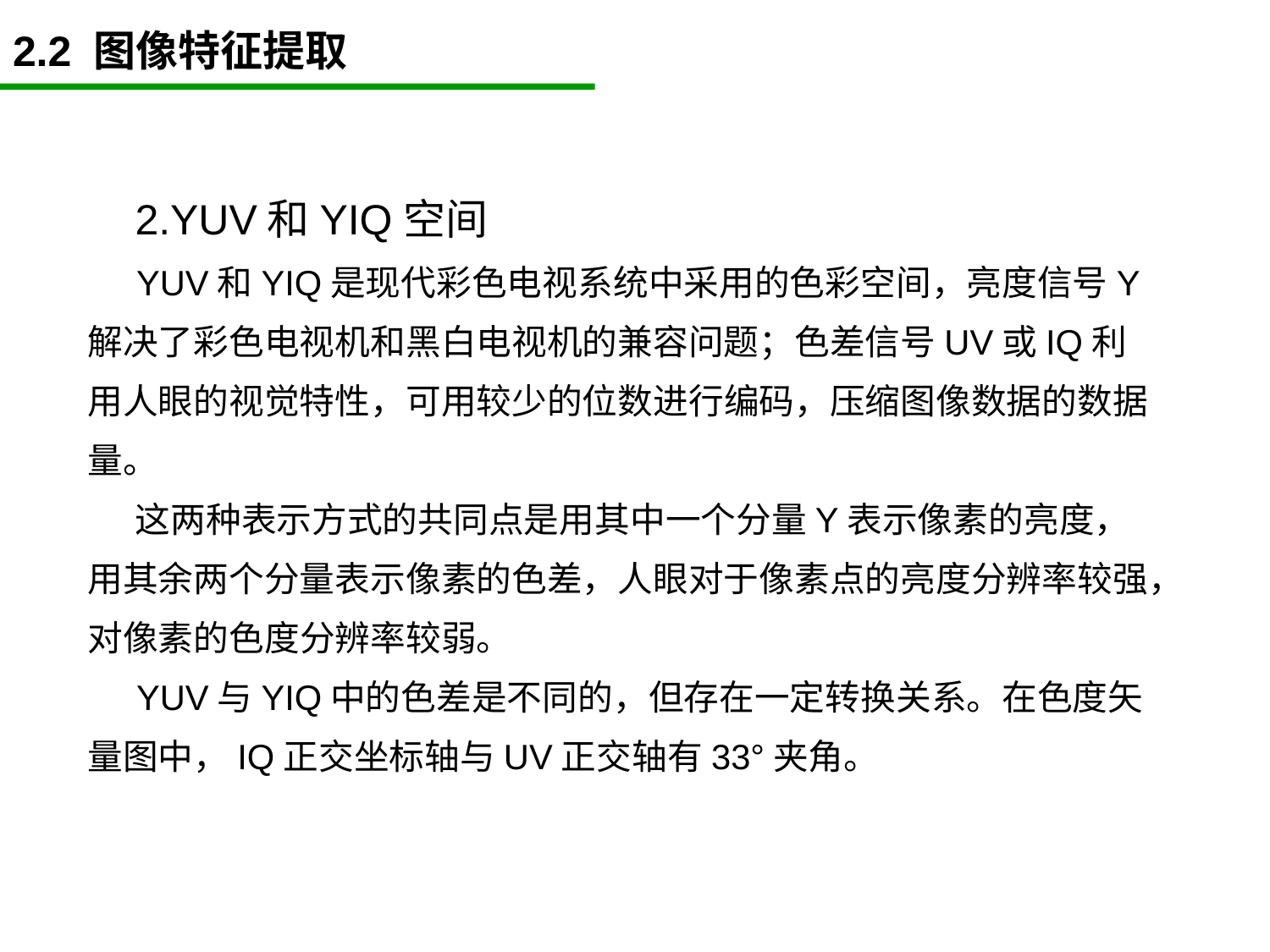

# 2.2 图像特征提取
    2.YUV和YIQ空间
     YUV和YIQ是现代彩色电视系统中采用的色彩空间，亮度信号Y解决了彩色电视机和黑白电视机的兼容问题；色差信号UV或IQ利用人眼的视觉特性，可用较少的位数进行编码，压缩图像数据的数据量。
     这两种表示方式的共同点是用其中一个分量Y表示像素的亮度，用其余两个分量表示像素的色差，人眼对于像素点的亮度分辨率较强，对像素的色度分辨率较弱。
     YUV与YIQ中的色差是不同的，但存在一定转换关系。在色度矢量图中，IQ正交坐标轴与UV正交轴有33°夹角。